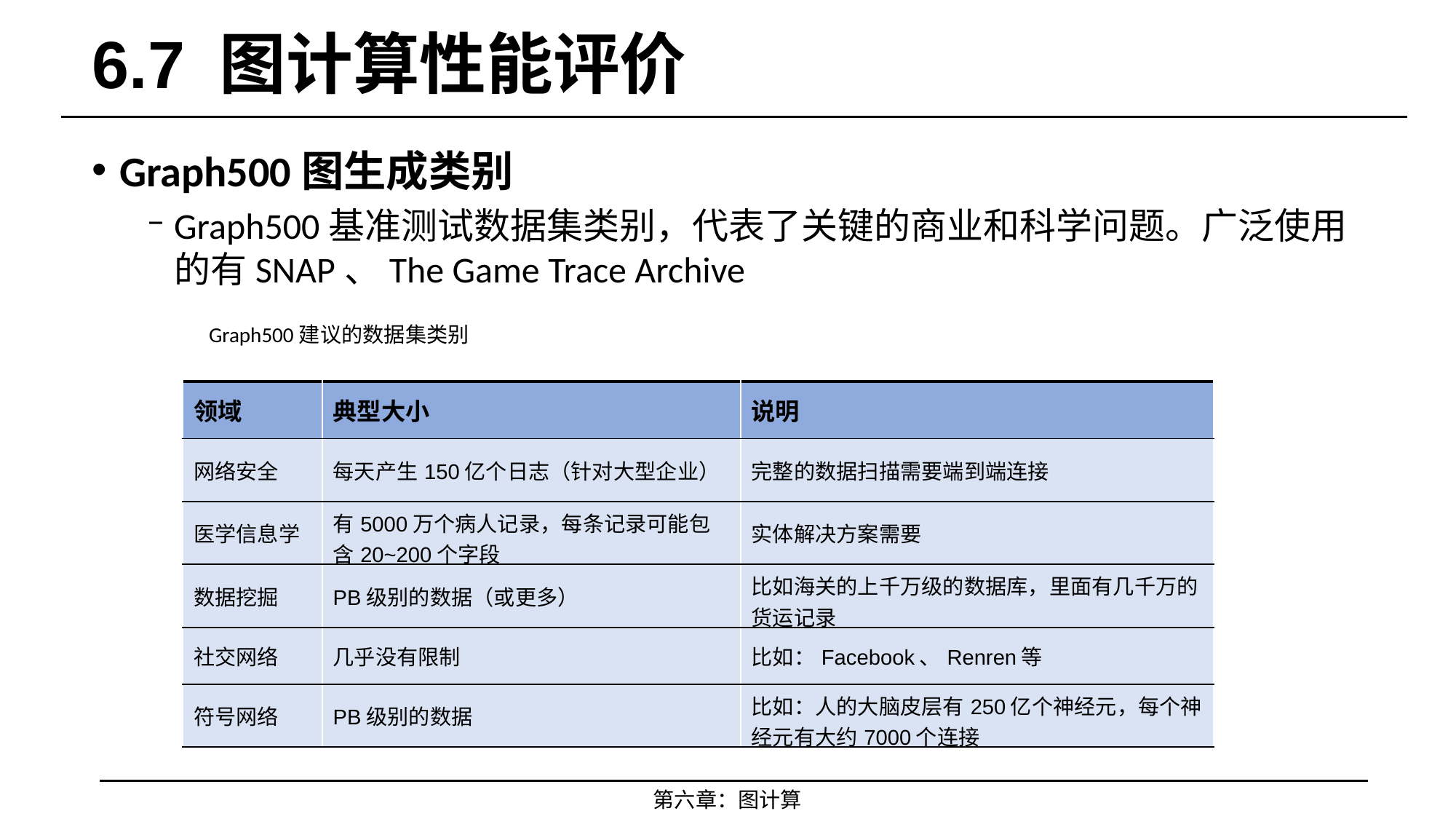

# 6.7 图计算性能评价
Graph500图生成类别
Graph500基准测试数据集类别，代表了关键的商业和科学问题。广泛使用的有SNAP、The Game Trace Archive
Graph500建议的数据集类别
| 领域 | 典型大小 | 说明 |
| --- | --- | --- |
| 网络安全 | 每天产生150亿个日志（针对大型企业） | 完整的数据扫描需要端到端连接 |
| 医学信息学 | 有5000万个病人记录，每条记录可能包含20~200个字段 | 实体解决方案需要 |
| 数据挖掘 | PB级别的数据（或更多） | 比如海关的上千万级的数据库，里面有几千万的货运记录 |
| 社交网络 | 几乎没有限制 | 比如：Facebook、Renren等 |
| 符号网络 | PB级别的数据 | 比如：人的大脑皮层有250亿个神经元，每个神经元有大约7000个连接 |